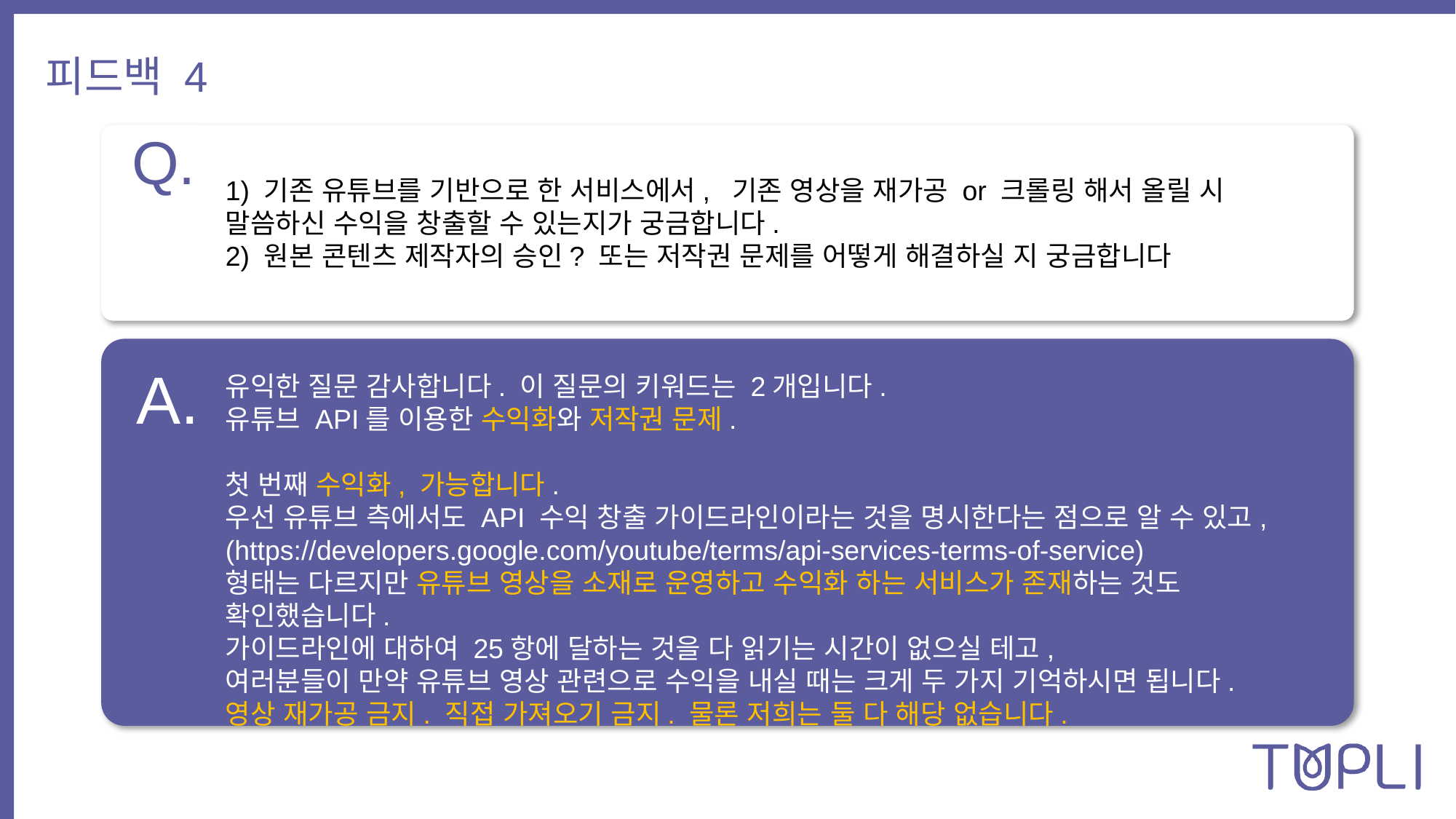

피드백 4
Q.

1) 기존 유튜브를 기반으로 한 서비스에서,  기존 영상을 재가공 or 크롤링 해서 올릴 시 말씀하신 수익을 창출할 수 있는지가 궁금합니다.
2) 원본 콘텐츠 제작자의 승인? 또는 저작권 문제를 어떻게 해결하실 지 궁금합니다

A.
유익한 질문 감사합니다. 이 질문의 키워드는 2개입니다.
유튜브 API를 이용한 수익화와 저작권 문제.

첫 번째 수익화, 가능합니다.
우선 유튜브 측에서도 API 수익 창출 가이드라인이라는 것을 명시한다는 점으로 알 수 있고,
(https://developers.google.com/youtube/terms/api-services-terms-of-service)
형태는 다르지만 유튜브 영상을 소재로 운영하고 수익화 하는 서비스가 존재하는 것도 확인했습니다.
가이드라인에 대하여 25항에 달하는 것을 다 읽기는 시간이 없으실 테고,
여러분들이 만약 유튜브 영상 관련으로 수익을 내실 때는 크게 두 가지 기억하시면 됩니다.
영상 재가공 금지. 직접 가져오기 금지. 물론 저희는 둘 다 해당 없습니다.